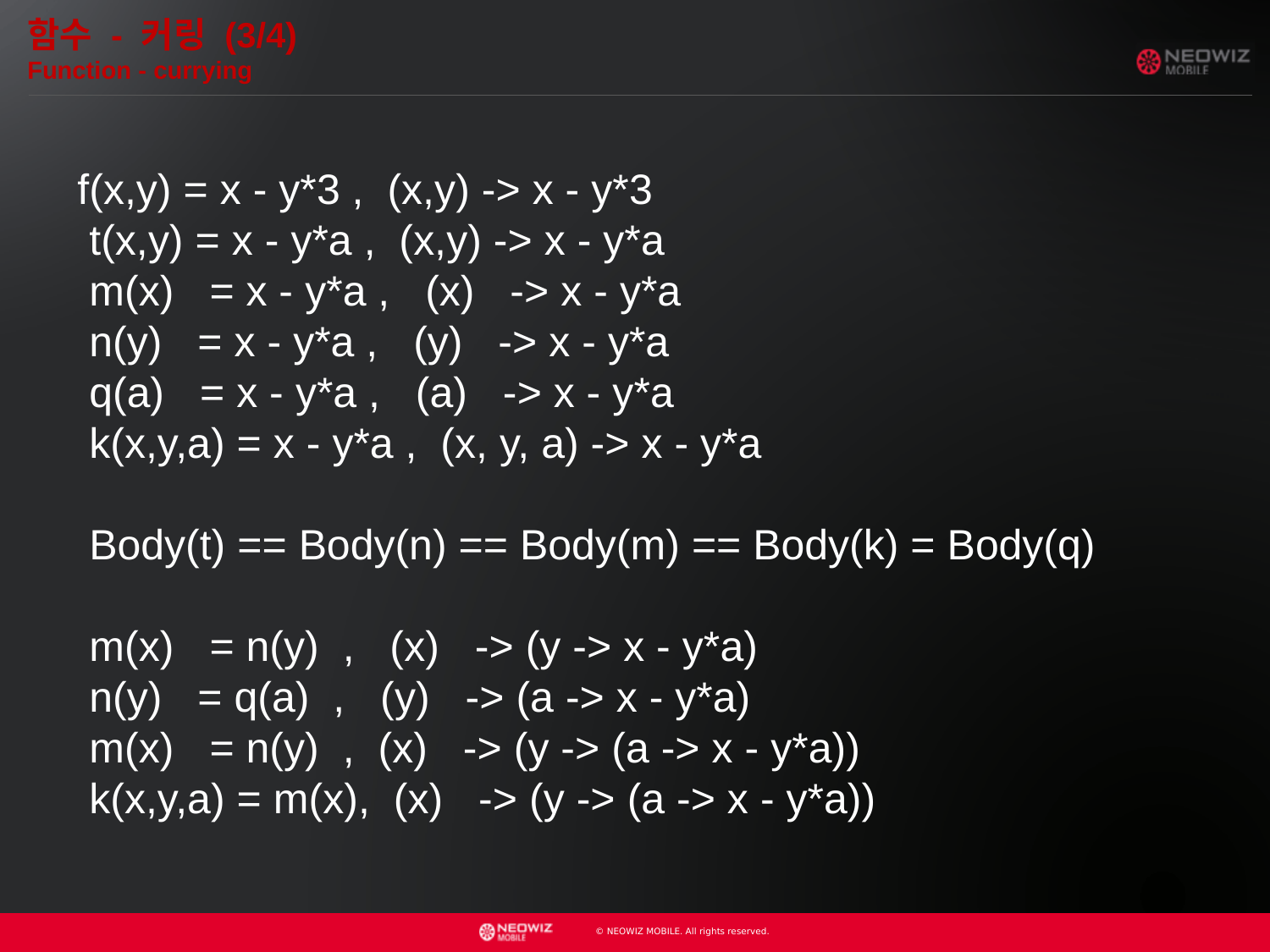

함수 - 커링 (3/4)
Function - currying
f(x,y) = x - y*3 ,  (x,y) -> x - y*3
 t(x,y) = x - y*a ,  (x,y) -> x - y*a
 m(x)   = x - y*a ,   (x)   -> x - y*a
 n(y)   = x - y*a ,   (y)   -> x - y*a
 q(a)   = x - y*a ,   (a)   -> x - y*a
 k(x,y,a) = x - y*a ,  (x, y, a) -> x - y*a

 Body(t) == Body(n) == Body(m) == Body(k) = Body(q)

 m(x)   = n(y)  ,   (x)   -> (y -> x - y*a)
 n(y)   = q(a)  ,   (y)   -> (a -> x - y*a)
 m(x)   = n(y)  ,  (x)   -> (y -> (a -> x - y*a))
 k(x,y,a) = m(x),  (x)   -> (y -> (a -> x - y*a))